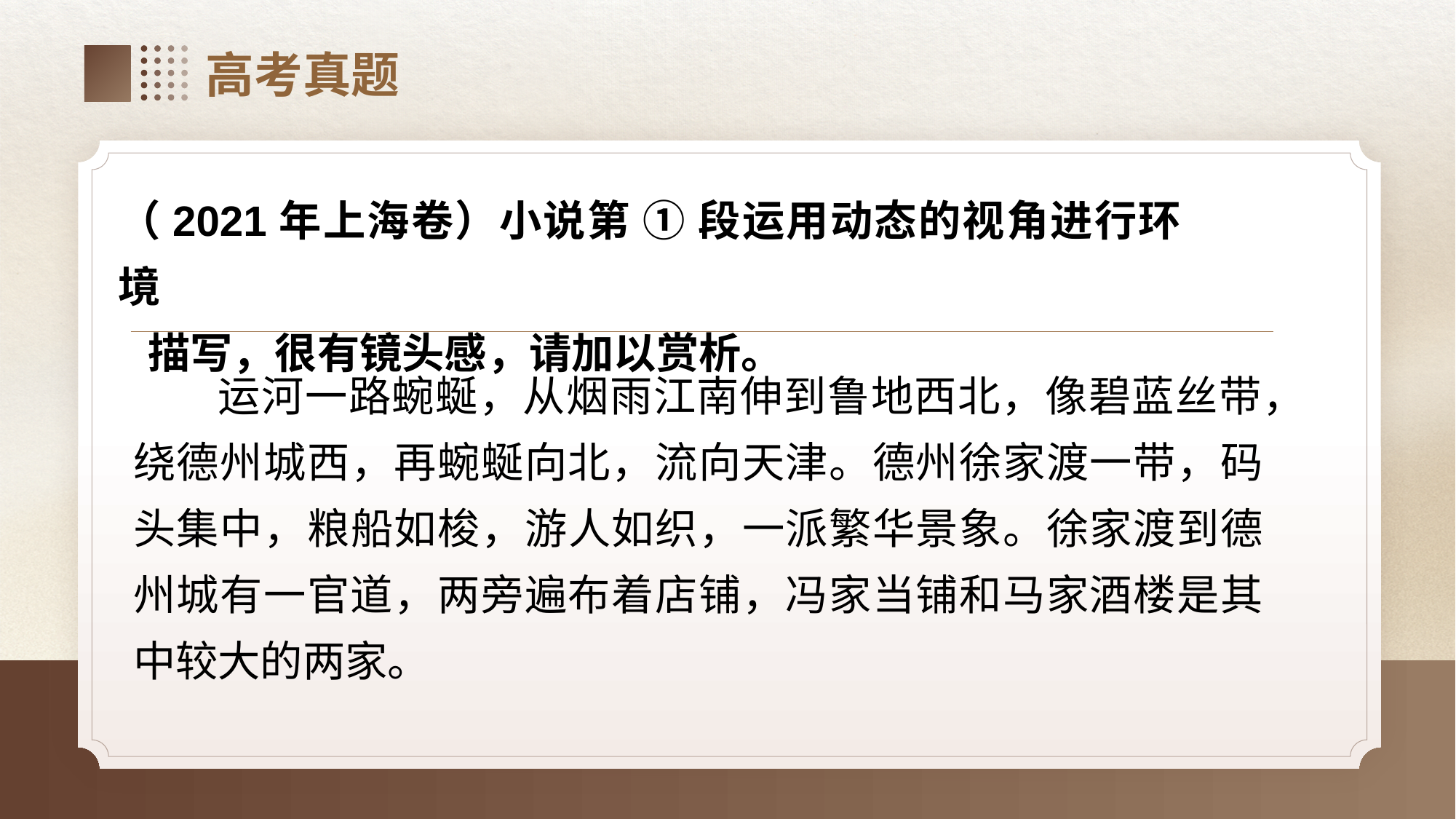

高考真题

（2021年上海卷）小说第 ① 段运用动态的视角进行环境
  描写，很有镜头感，请加以赏析。
运河一路蜿蜒，从烟雨江南伸到鲁地西北，像碧蓝丝带，绕德州城西，再蜿蜒向北，流向天津。德州徐家渡一带，码头集中，粮船如梭，游人如织，一派繁华景象。徐家渡到德州城有一官道，两旁遍布着店铺，冯家当铺和马家酒楼是其中较大的两家。